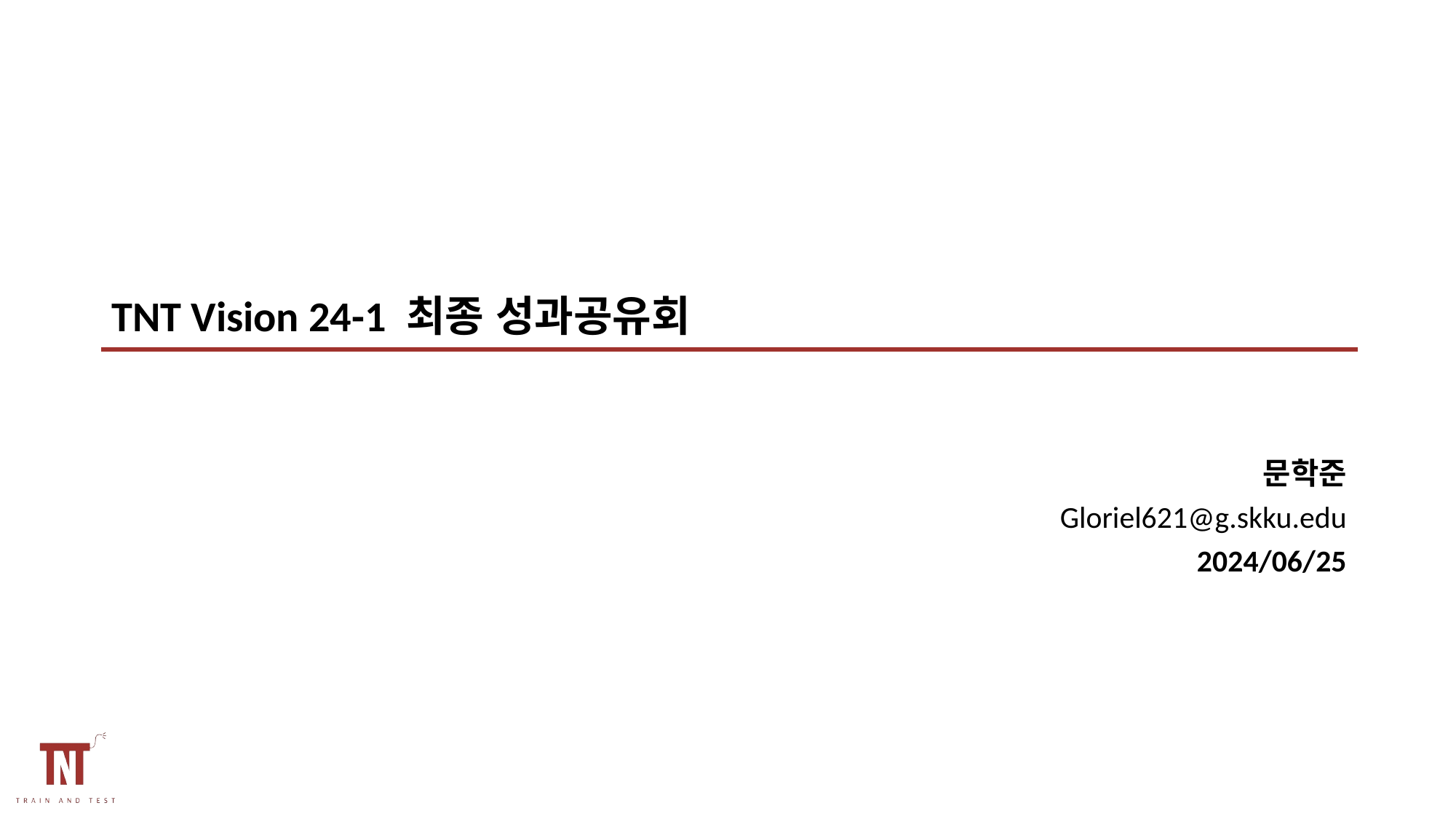

TNT Vision 24-1 최종 성과공유회
문학준
Gloriel621@g.skku.edu
2024/06/25
1